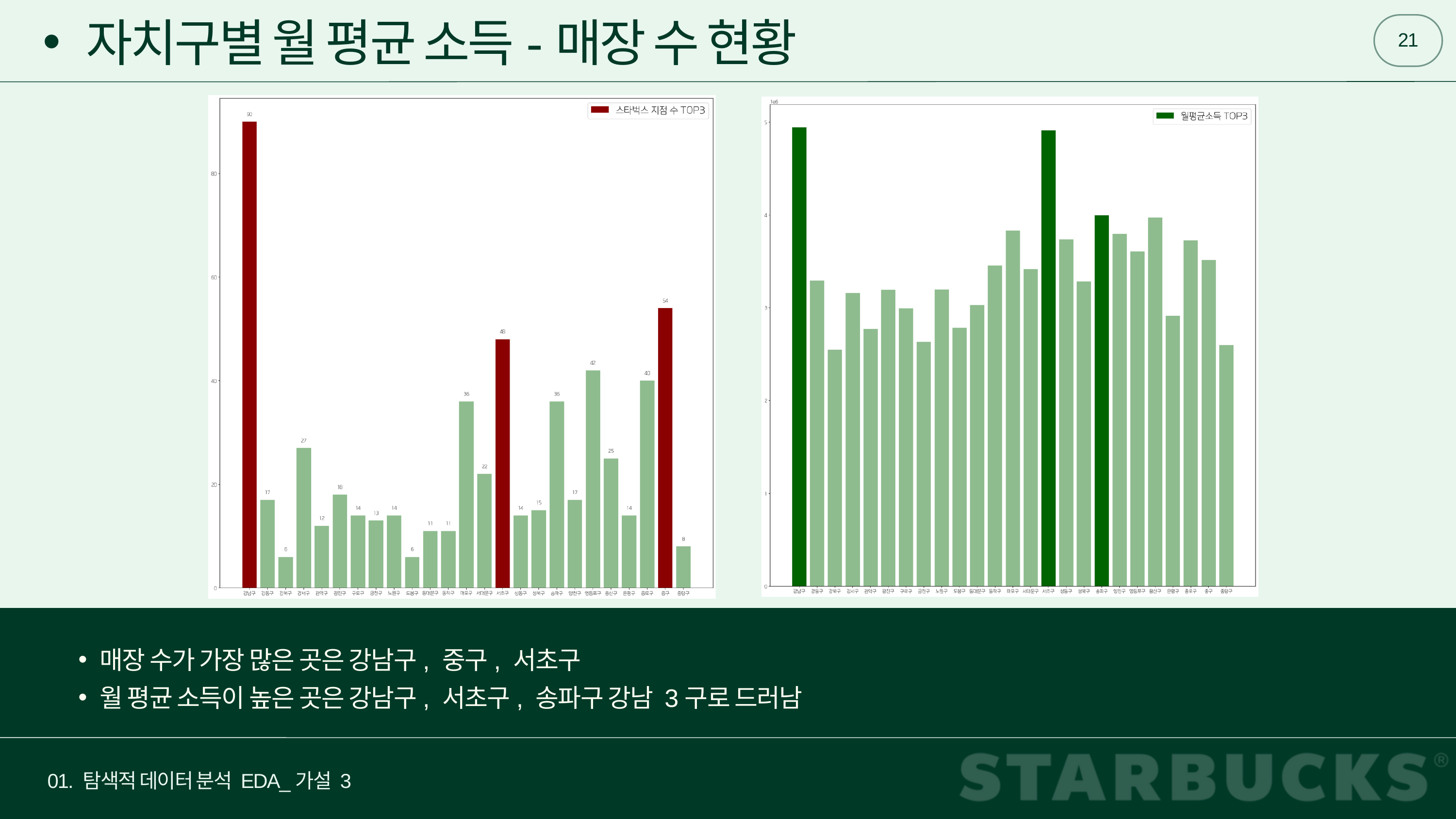

21
자치구별 월 평균 소득-매장 수 현황

매장 수가 가장 많은 곳은 강남구, 중구, 서초구
월 평균 소득이 높은 곳은 강남구, 서초구, 송파구 강남 3구로 드러남

01. 탐색적 데이터 분석 EDA_가설 3